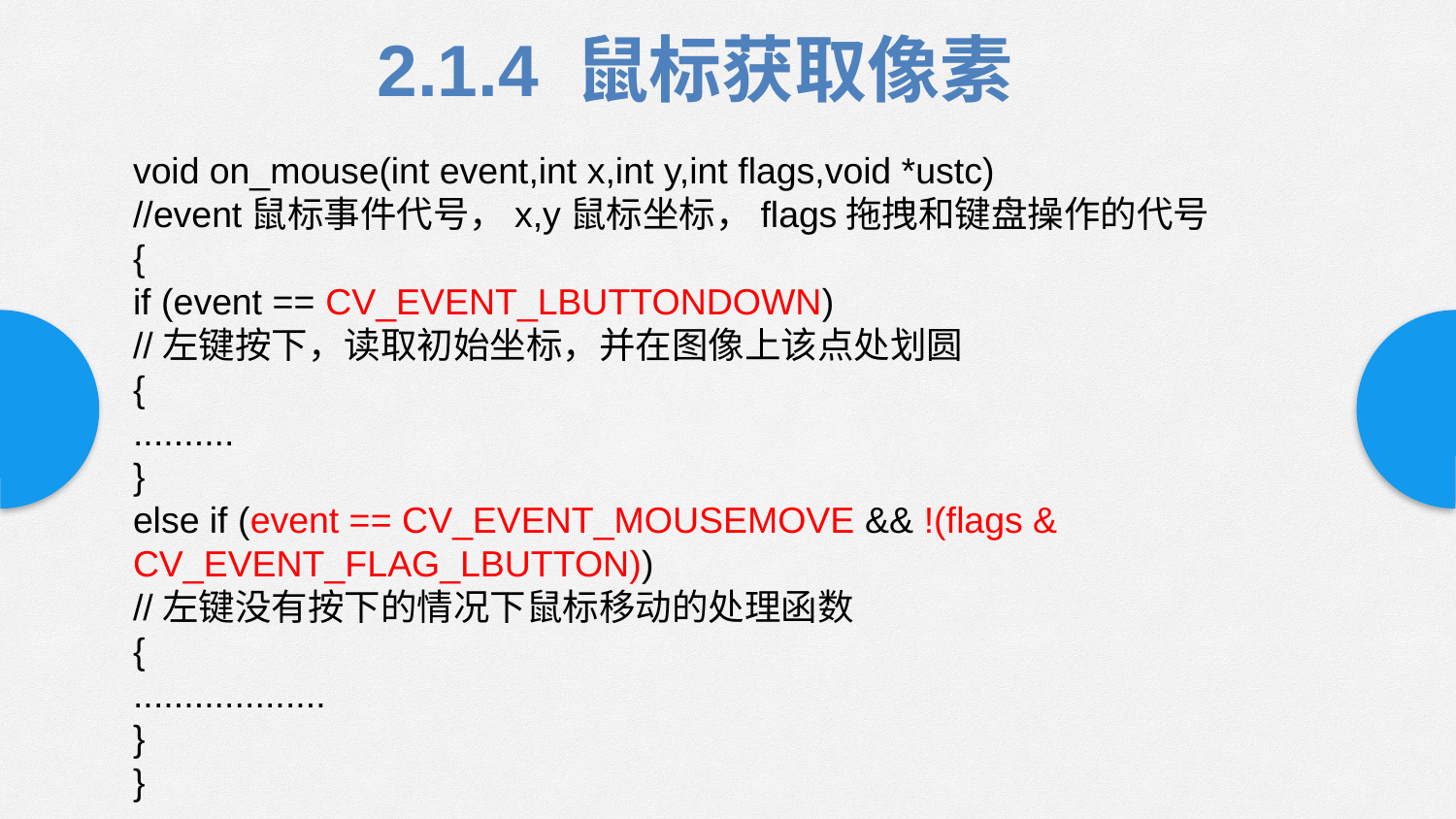

2.1.4 鼠标获取像素
void on_mouse(int event,int x,int y,int flags,void *ustc)
//event鼠标事件代号，x,y鼠标坐标，flags拖拽和键盘操作的代号
{
if (event == CV_EVENT_LBUTTONDOWN)
//左键按下，读取初始坐标，并在图像上该点处划圆
{
..........
}
else if (event == CV_EVENT_MOUSEMOVE && !(flags & CV_EVENT_FLAG_LBUTTON))
//左键没有按下的情况下鼠标移动的处理函数
{
...................
}
}